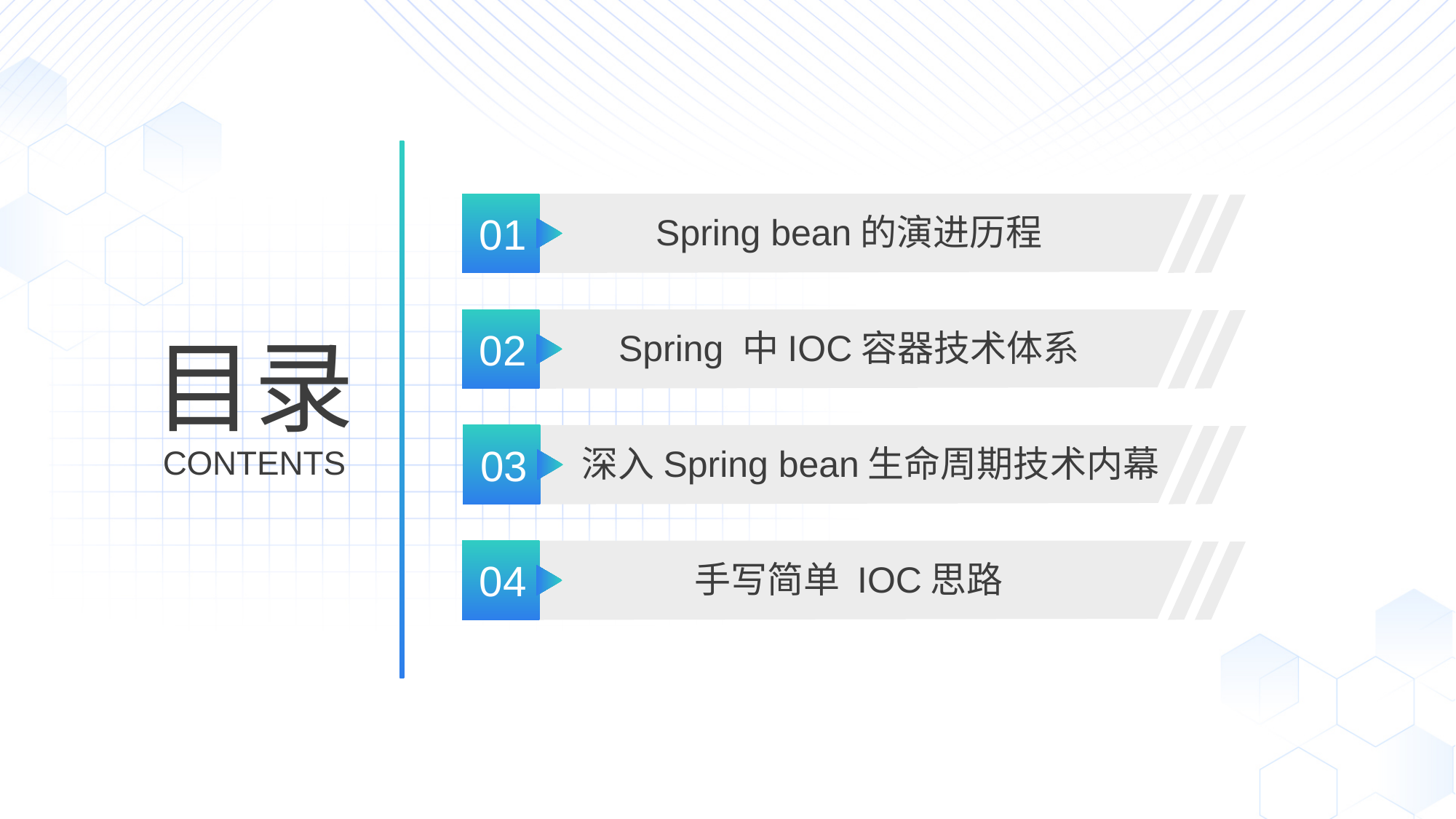

01
Spring bean的演进历程

02
Spring 中IOC容器技术体系

目录
CONTENTS

03
深入Spring bean生命周期技术内幕

04
手写简单 IOC思路